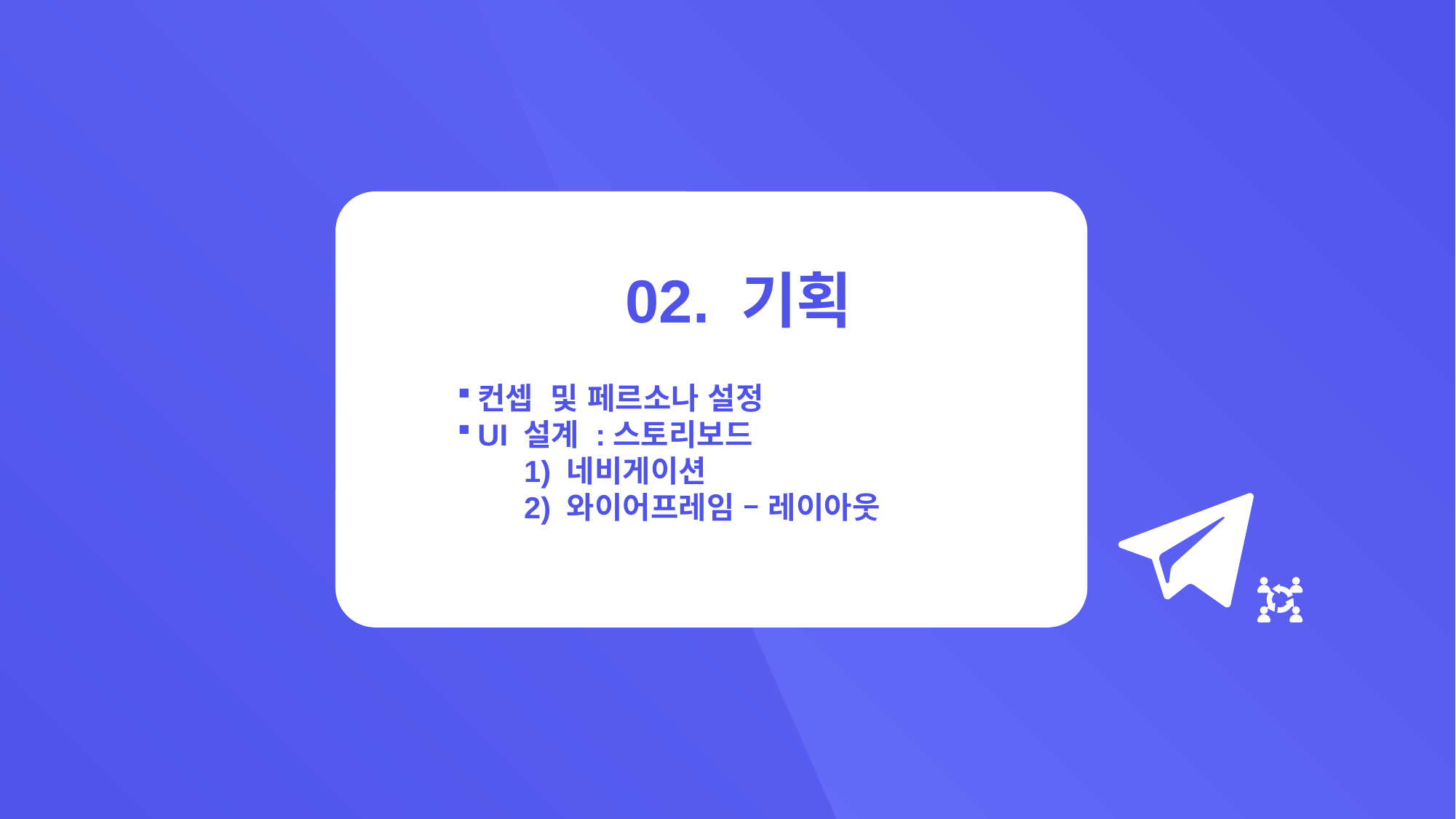

02. 기획

컨셉  및 페르소나 설정
UI 설계 :스토리보드
        1) 네비게이션
        2) 와이어프레임 – 레이아웃